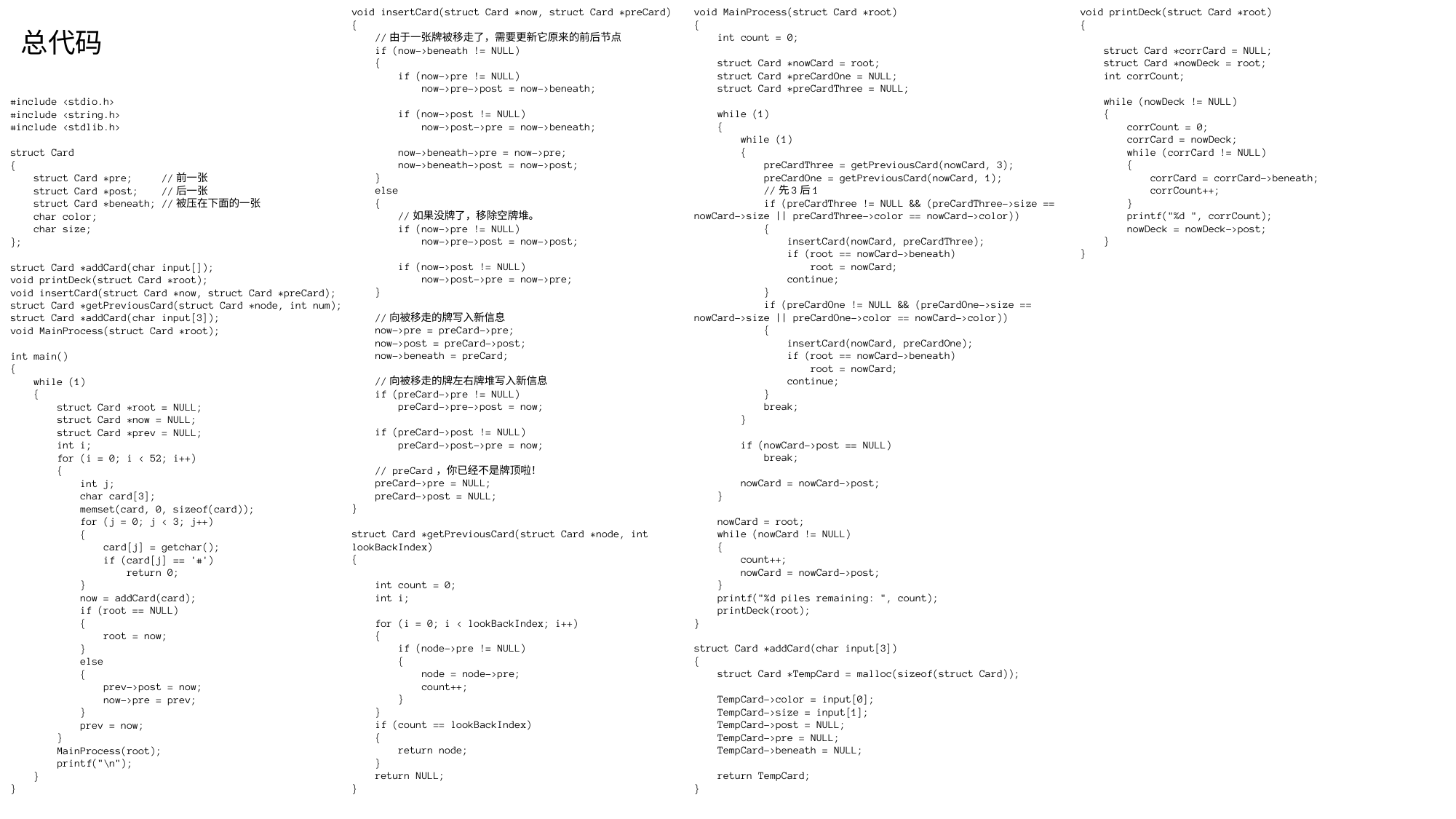

void insertCard(struct Card *now, struct Card *preCard)
{
    //由于一张牌被移走了，需要更新它原来的前后节点
    if (now->beneath != NULL)
    {
        if (now->pre != NULL)
            now->pre->post = now->beneath;

        if (now->post != NULL)
            now->post->pre = now->beneath;

        now->beneath->pre = now->pre;
        now->beneath->post = now->post;
    }
    else
    {
        //如果没牌了，移除空牌堆。
        if (now->pre != NULL)
            now->pre->post = now->post;

        if (now->post != NULL)
            now->post->pre = now->pre;
    }

    //向被移走的牌写入新信息
    now->pre = preCard->pre;
    now->post = preCard->post;
    now->beneath = preCard;

    //向被移走的牌左右牌堆写入新信息
    if (preCard->pre != NULL)
        preCard->pre->post = now;

    if (preCard->post != NULL)
        preCard->post->pre = now;

    // preCard，你已经不是牌顶啦！
    preCard->pre = NULL;
    preCard->post = NULL;
}

struct Card *getPreviousCard(struct Card *node, int lookBackIndex)
{

    int count = 0;
    int i;

    for (i = 0; i < lookBackIndex; i++)
    {
        if (node->pre != NULL)
        {
            node = node->pre;
            count++;
        }
    }
    if (count == lookBackIndex)
    {
        return node;
    }
    return NULL;
}
void MainProcess(struct Card *root)
{
    int count = 0;

    struct Card *nowCard = root;
    struct Card *preCardOne = NULL;
    struct Card *preCardThree = NULL;

    while (1)
    {
        while (1)
        {
            preCardThree = getPreviousCard(nowCard, 3);
            preCardOne = getPreviousCard(nowCard, 1);
            //先3后1
            if (preCardThree != NULL && (preCardThree->size == nowCard->size || preCardThree->color == nowCard->color))
            {
                insertCard(nowCard, preCardThree);
                if (root == nowCard->beneath)
                    root = nowCard;
                continue;
            }
            if (preCardOne != NULL && (preCardOne->size == nowCard->size || preCardOne->color == nowCard->color))
            {
                insertCard(nowCard, preCardOne);
                if (root == nowCard->beneath)
                    root = nowCard;
                continue;
            }
            break;
        }

        if (nowCard->post == NULL)
            break;

        nowCard = nowCard->post;
    }

    nowCard = root;
    while (nowCard != NULL)
    {
        count++;
        nowCard = nowCard->post;
    }
    printf("%d piles remaining: ", count);
    printDeck(root);
}

struct Card *addCard(char input[3])
{
    struct Card *TempCard = malloc(sizeof(struct Card));

    TempCard->color = input[0];
    TempCard->size = input[1];
    TempCard->post = NULL;
    TempCard->pre = NULL;
    TempCard->beneath = NULL;

    return TempCard;
}
void printDeck(struct Card *root)
{

    struct Card *corrCard = NULL;
    struct Card *nowDeck = root;
    int corrCount;

    while (nowDeck != NULL)
    {
        corrCount = 0;
        corrCard = nowDeck;
        while (corrCard != NULL)
        {
            corrCard = corrCard->beneath;
            corrCount++;
        }
        printf("%d ", corrCount);
        nowDeck = nowDeck->post;
    }
}
总代码
#include <stdio.h>
#include <string.h>
#include <stdlib.h>
struct Card
{
    struct Card *pre;     //前一张
    struct Card *post;    //后一张
    struct Card *beneath; //被压在下面的一张
    char color;
    char size;
};
struct Card *addCard(char input[]);
void printDeck(struct Card *root);
void insertCard(struct Card *now, struct Card *preCard);
struct Card *getPreviousCard(struct Card *node, int num);
struct Card *addCard(char input[3]);
void MainProcess(struct Card *root);
int main()
{
    while (1)
    {
        struct Card *root = NULL;
        struct Card *now = NULL;
        struct Card *prev = NULL;
        int i;
        for (i = 0; i < 52; i++)
        {
            int j;
            char card[3];
            memset(card, 0, sizeof(card));
            for (j = 0; j < 3; j++)
            {
                card[j] = getchar();
                if (card[j] == '#')
                    return 0;
            }
            now = addCard(card);
            if (root == NULL)
            {
                root = now;
            }
            else
            {
                prev->post = now;
                now->pre = prev;
            }
            prev = now;
        }
        MainProcess(root);
        printf("\n");
    }
}